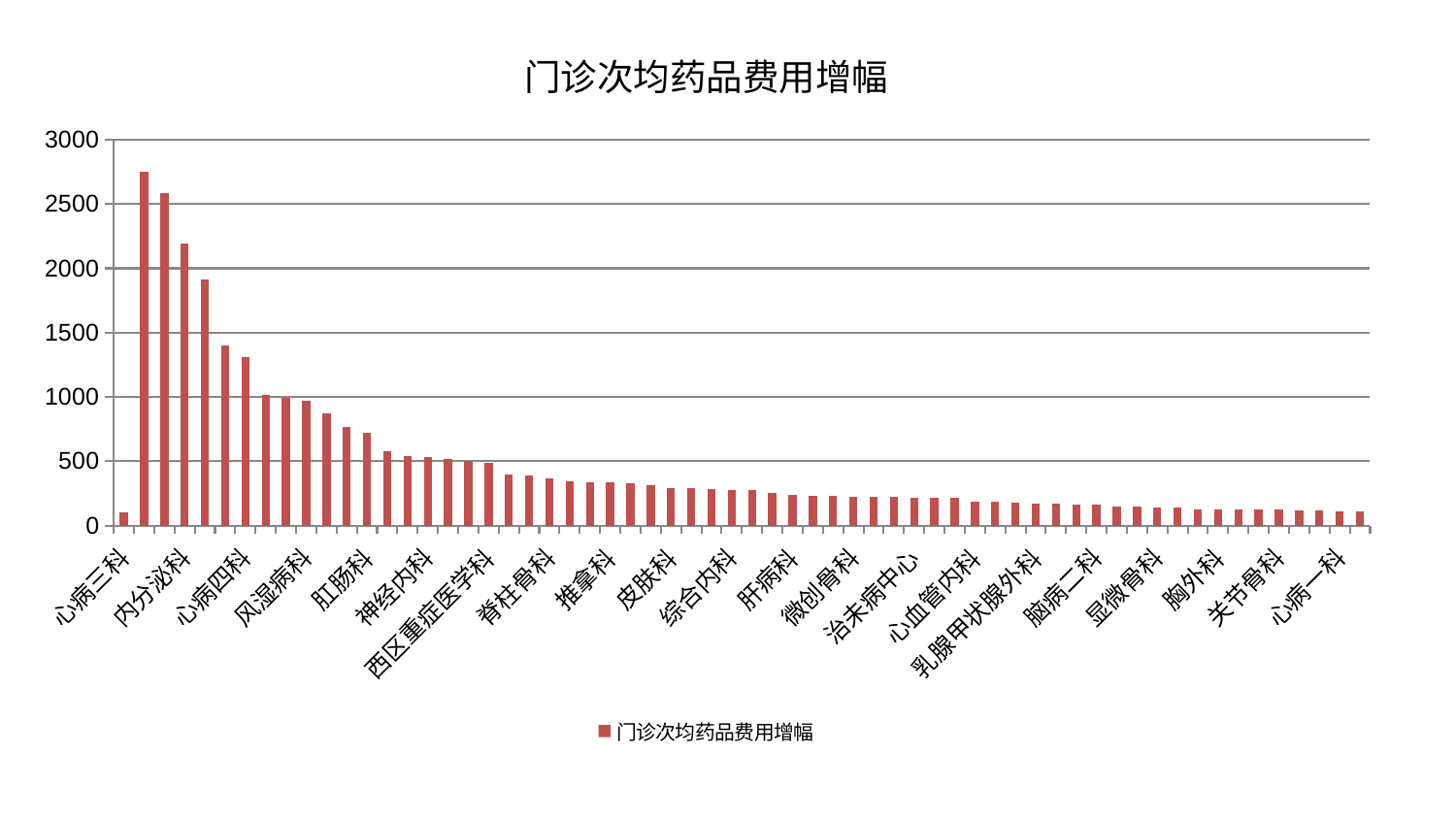

### Chart: 门诊次均药品费用增幅

| Category | 门诊次均药品费用增幅 |
|---|---|
| 心病三科 | 99.99999999999999 |
| 美容皮肤科 | 2749.8425951984286 |
| 医院 | 2583.7505862818584 |
| 内分泌科 | 2191.886725351376 |
| 消化内科 | 1911.377653669219 |
| 中医经典科 | 1401.9139826745234 |
| 心病四科 | 1309.1351356257685 |
| 妇科妇二科合并 | 1012.3604830968814 |
| 耳鼻喉科 | 993.84629415743 |
| 风湿病科 | 968.2268652772519 |
| 普通外科 | 870.009681544502 |
| 小儿推拿科 | 767.4870339508307 |
| 肛肠科 | 718.2973658862918 |
| 肝胆外科 | 579.7397583594408 |
| 脑病一科 | 536.37193559745 |
| 神经内科 | 528.8038709447404 |
| 妇科 | 520.4732069240682 |
| 脾胃科消化科合并 | 502.27716548264146 |
| 西区重症医学科 | 487.5163705470385 |
| 泌尿外科 | 397.5456614917073 |
| 妇二科 | 390.1672642680925 |
| 脊柱骨科 | 364.02161688063313 |
| 东区肾病科 | 342.47839824275064 |
| 针灸科 | 335.65153111136823 |
| 推拿科 | 333.25327915399805 |
| 中医外治中心 | 330.09116481603235 |
| 儿科 | 313.72202185321106 |
| 皮肤科 | 293.4810585147036 |
| 肿瘤内科 | 290.91083204984056 |
| 小儿骨科 | 283.5812317986697 |
| 综合内科 | 275.2547352581021 |
| 血液科 | 271.95669264012355 |
| 产科 | 254.50148267668234 |
| 肝病科 | 238.60275523070385 |
| 周围血管科 | 227.6866658559819 |
| 肾病科 | 227.5251738725625 |
| 微创骨科 | 225.76277370933386 |
| 呼吸内科 | 223.2685012127699 |
| 眼科 | 222.94976237801166 |
| 治未病中心 | 218.55965212199433 |
| 康复科 | 217.25430321746956 |
| 男科 | 212.5388799824722 |
| 心血管内科 | 183.8052354049917 |
| 东区重症医学科 | 183.3103460901775 |
| 口腔科 | 177.493914193496 |
| 乳腺甲状腺外科 | 170.1457610655066 |
| 老年医学科 | 167.21992977766695 |
| 身心医学科 | 162.31599912592813 |
| 脑病二科 | 160.25961503099785 |
| 重症医学科 | 148.9251202226097 |
| 运动损伤骨科 | 148.6586031406929 |
| 显微骨科 | 139.54423563663403 |
| 肾脏内科 | 136.43920625784335 |
| 脾胃病科 | 125.98964384847457 |
| 胸外科 | 125.09910380945767 |
| 创伤骨科 | 123.33967442852321 |
| 神经外科 | 121.36721630431911 |
| 关节骨科 | 121.31351976207445 |
| 脑病三科 | 117.53105364709856 |
| 骨科 | 115.39876178608003 |
| 心病一科 | 109.22068661285786 |
| 心病二科 | 106.79700003170154 |
58